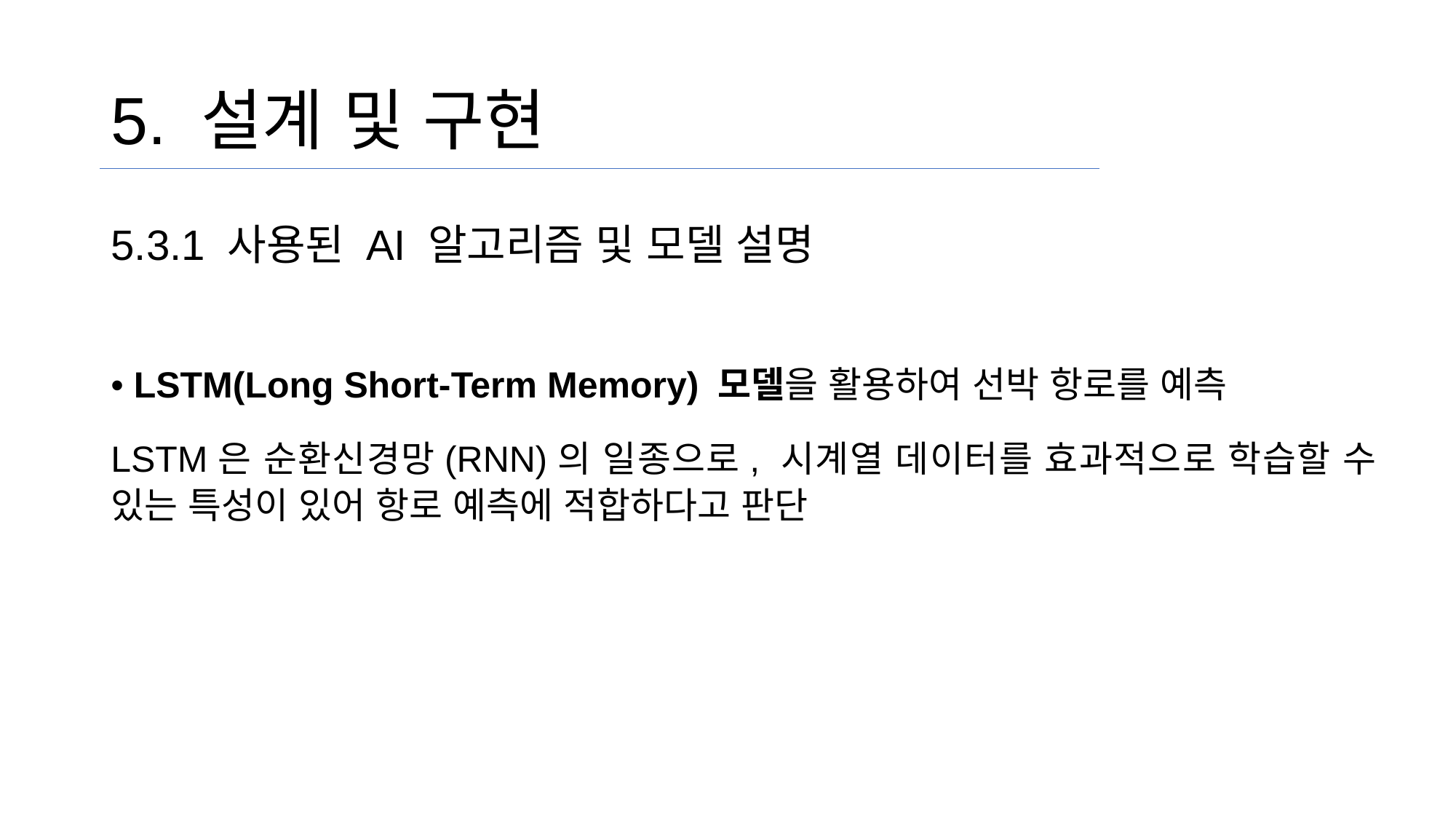

# 5. 설계 및 구현
5.3.1 사용된 AI 알고리즘 및 모델 설명

• LSTM(Long Short-Term Memory) 모델을 활용하여 선박 항로를 예측
LSTM은 순환신경망(RNN)의 일종으로, 시계열 데이터를 효과적으로 학습할 수 있는 특성이 있어 항로 예측에 적합하다고 판단